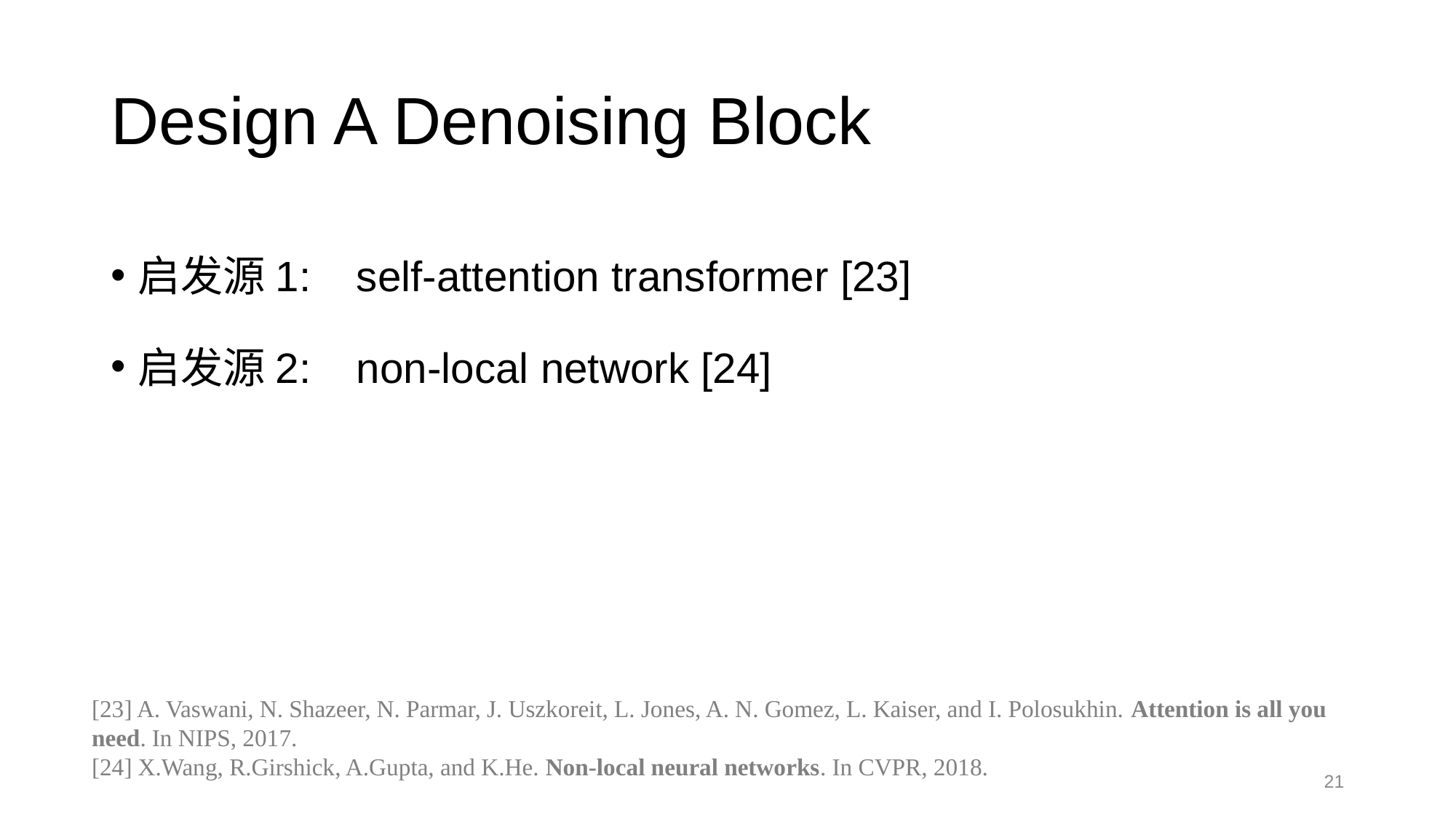

# Design A Denoising Block
启发源1:	self-attention transformer [23]
启发源2:	non-local network [24]
[23] A. Vaswani, N. Shazeer, N. Parmar, J. Uszkoreit, L. Jones, A. N. Gomez, L. Kaiser, and I. Polosukhin. Attention is all you need. In NIPS, 2017.
[24] X.Wang, R.Girshick, A.Gupta, and K.He. Non-local neural networks. In CVPR, 2018.
21